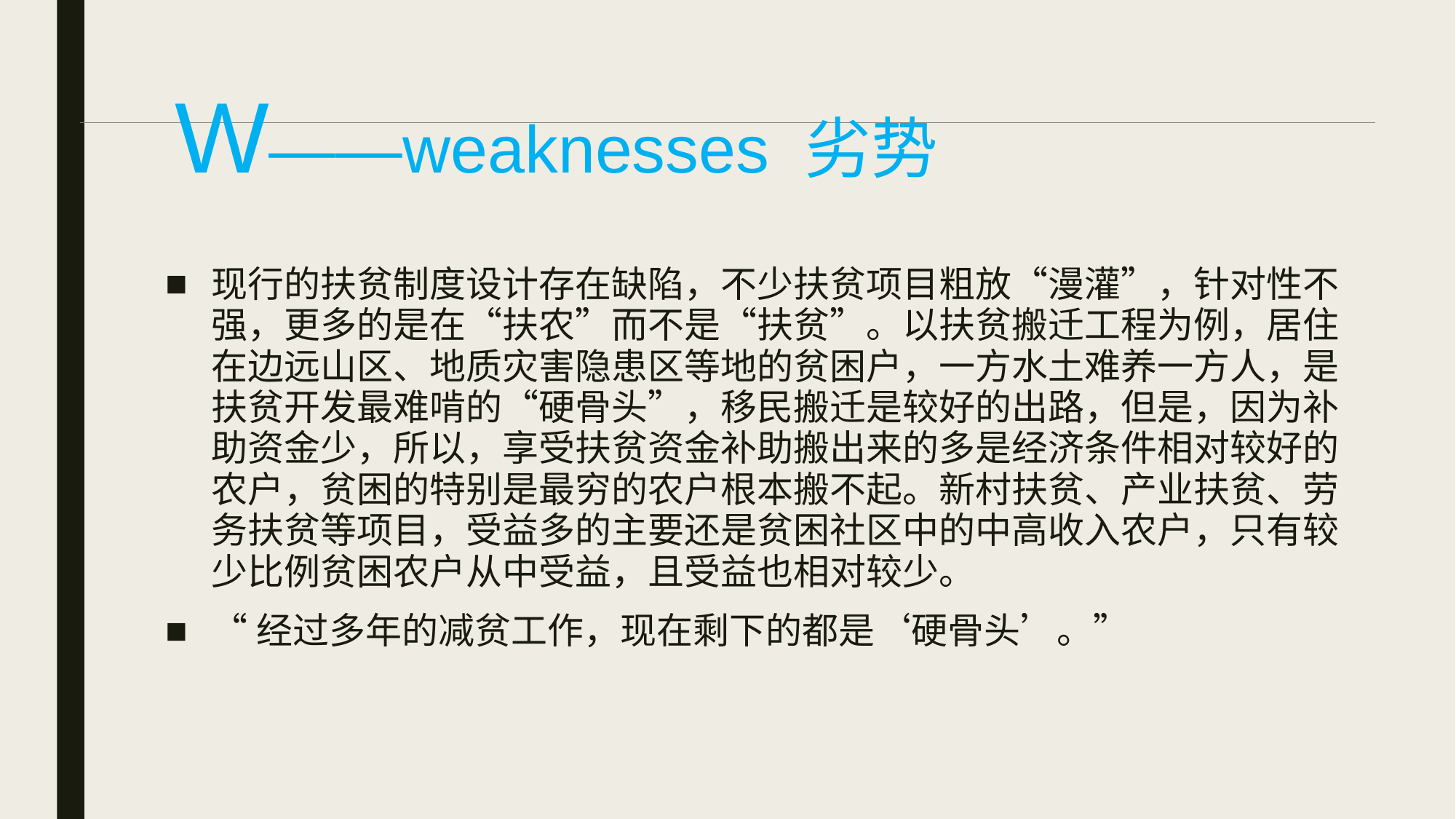

# W——weaknesses 劣势
现行的扶贫制度设计存在缺陷，不少扶贫项目粗放“漫灌”，针对性不强，更多的是在“扶农”而不是“扶贫”。以扶贫搬迁工程为例，居住在边远山区、地质灾害隐患区等地的贫困户，一方水土难养一方人，是扶贫开发最难啃的“硬骨头”，移民搬迁是较好的出路，但是，因为补助资金少，所以，享受扶贫资金补助搬出来的多是经济条件相对较好的农户，贫困的特别是最穷的农户根本搬不起。新村扶贫、产业扶贫、劳务扶贫等项目，受益多的主要还是贫困社区中的中高收入农户，只有较少比例贫困农户从中受益，且受益也相对较少。
“经过多年的减贫工作，现在剩下的都是‘硬骨头’。”